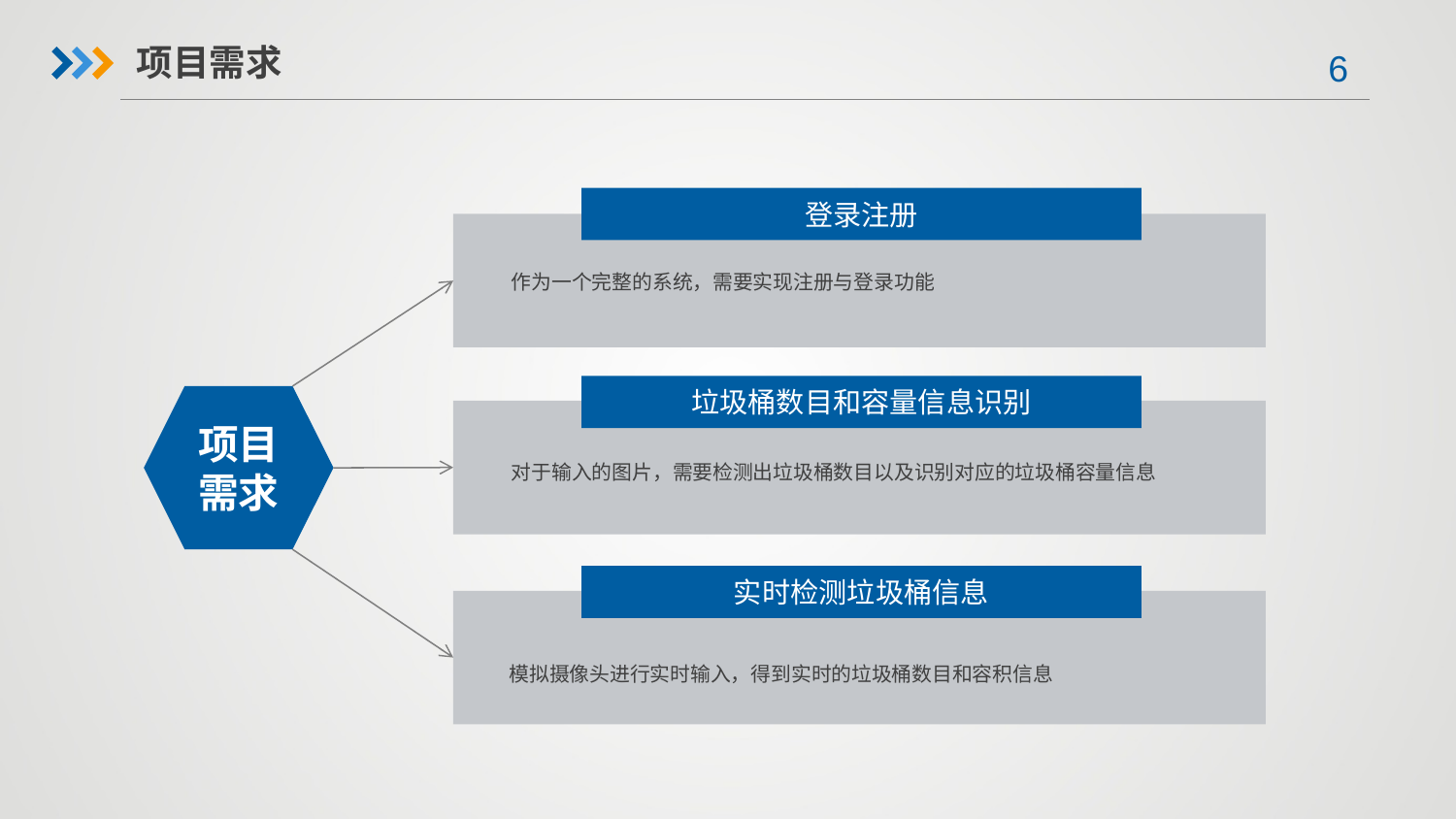

项目需求
登录注册

作为一个完整的系统，需要实现注册与登录功能
垃圾桶数目和容量信息识别
项目需求

对于输入的图片，需要检测出垃圾桶数目以及识别对应的垃圾桶容量信息
实时检测垃圾桶信息

模拟摄像头进行实时输入，得到实时的垃圾桶数目和容积信息